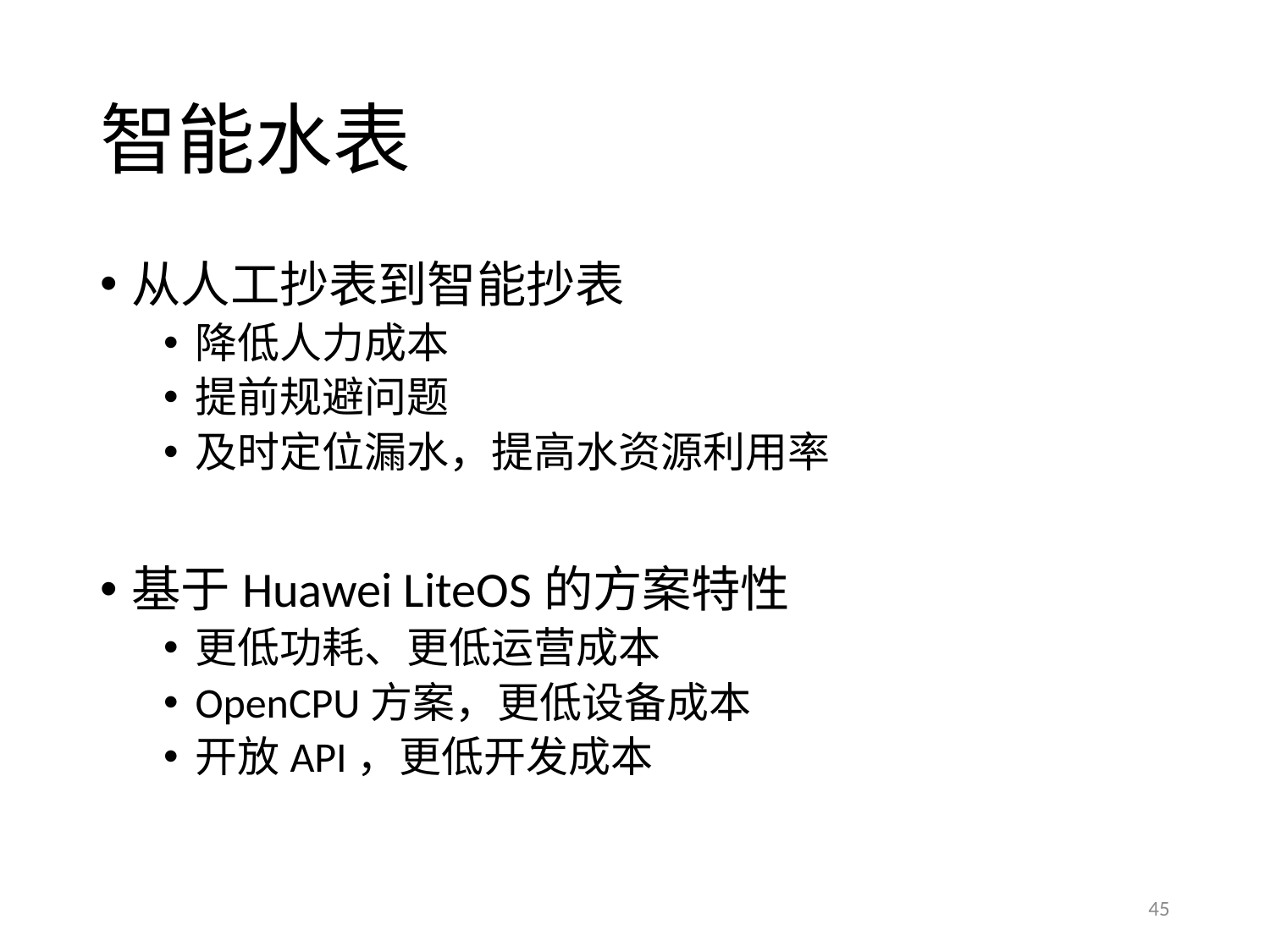

# 智能水表
从人工抄表到智能抄表
降低人力成本
提前规避问题
及时定位漏水，提高水资源利用率

基于Huawei LiteOS的方案特性
更低功耗、更低运营成本
OpenCPU方案，更低设备成本
开放API，更低开发成本

45